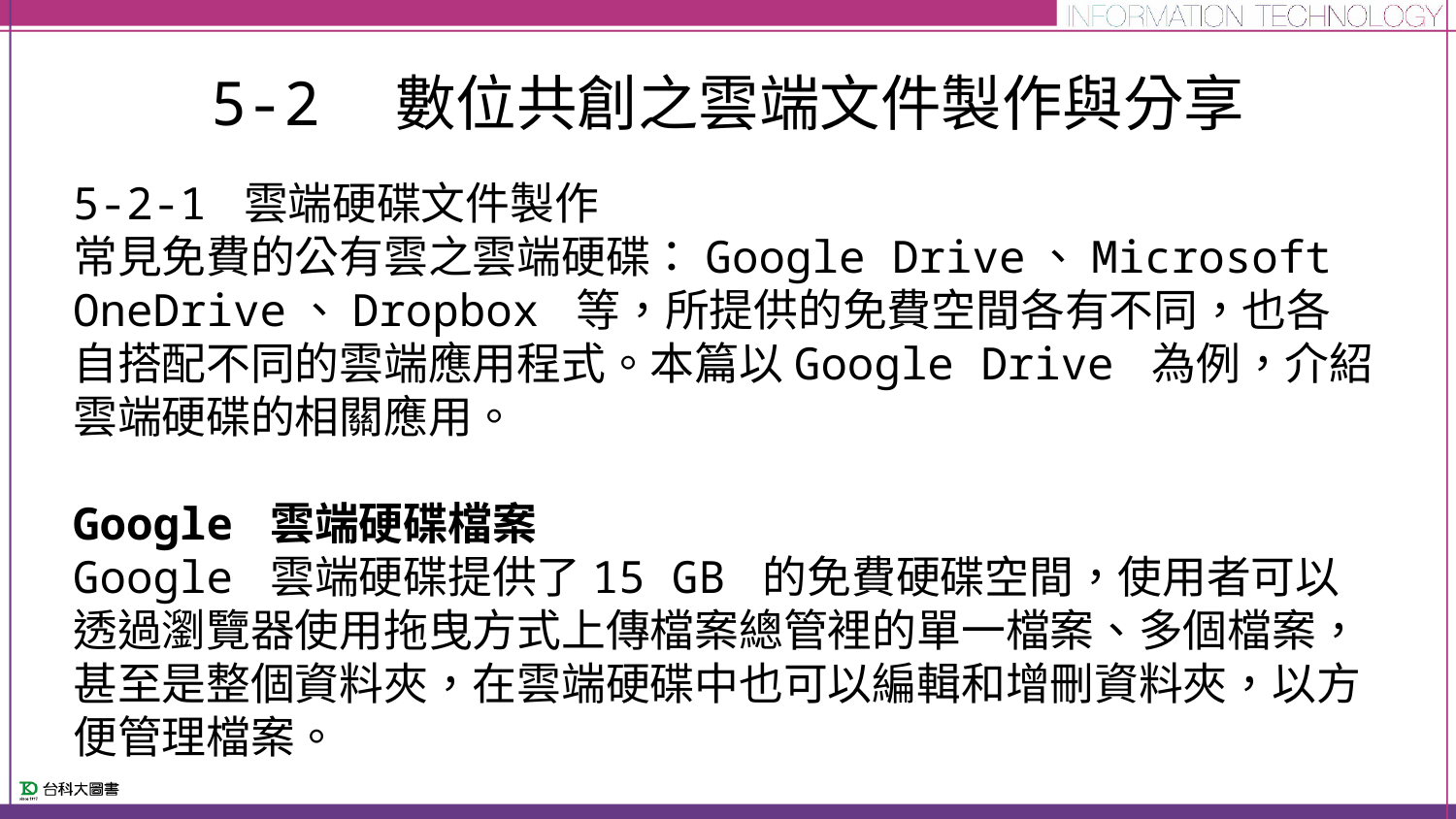

# 5-2　數位共創之雲端文件製作與分享
5-2-1 雲端硬碟文件製作
常見免費的公有雲之雲端硬碟：Google Drive、Microsoft OneDrive、Dropbox 等，所提供的免費空間各有不同，也各自搭配不同的雲端應用程式。本篇以Google Drive 為例，介紹雲端硬碟的相關應用。

Google 雲端硬碟檔案
Google 雲端硬碟提供了15 GB 的免費硬碟空間，使用者可以透過瀏覽器使用拖曳方式上傳檔案總管裡的單一檔案、多個檔案，甚至是整個資料夾，在雲端硬碟中也可以編輯和增刪資料夾，以方便管理檔案。